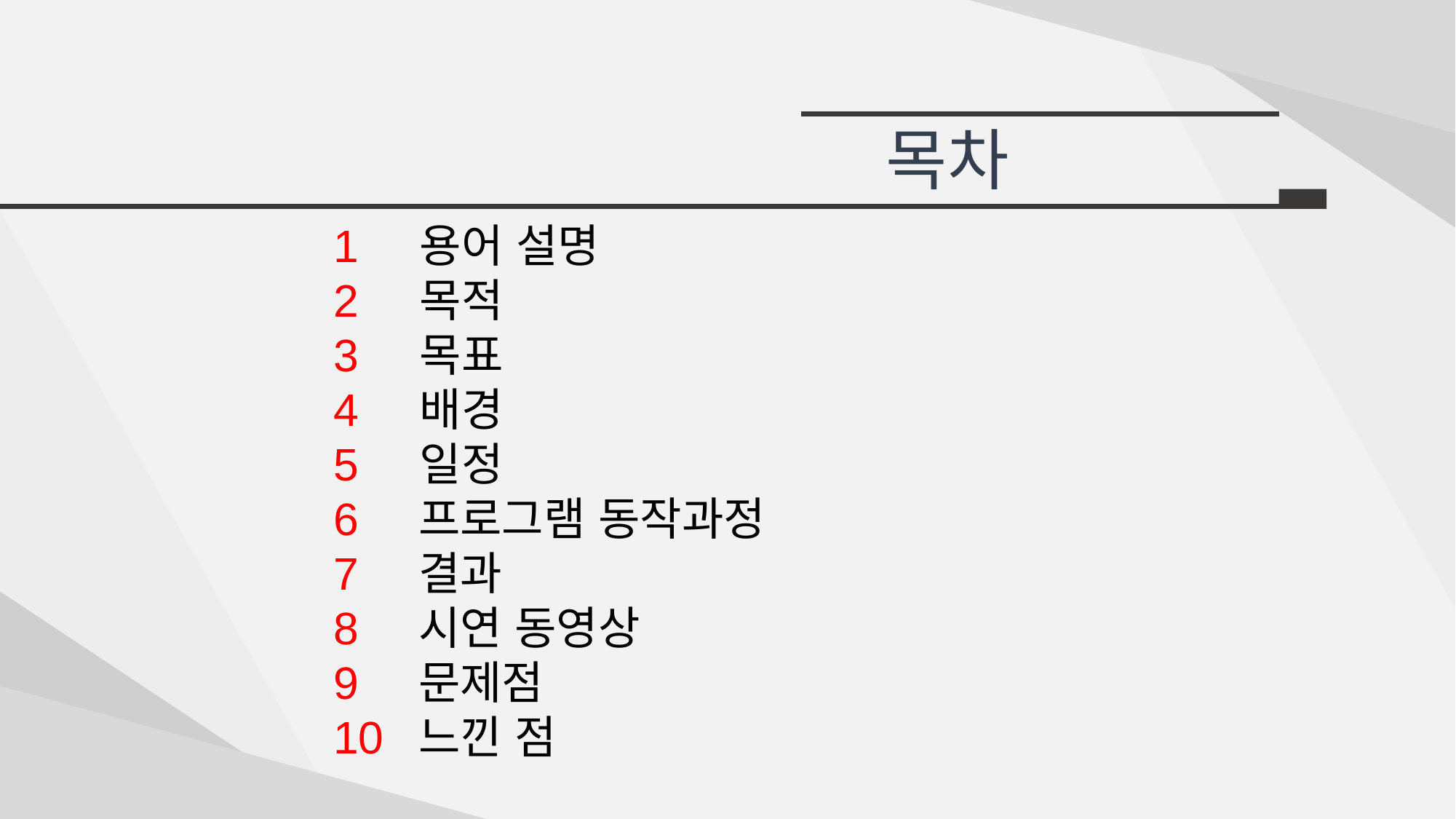

목차

1    용어 설명
2    목적
3    목표
4    배경
5    일정
 프로그램 동작과정
 결과
 시연 동영상
 문제점
 느낀 점